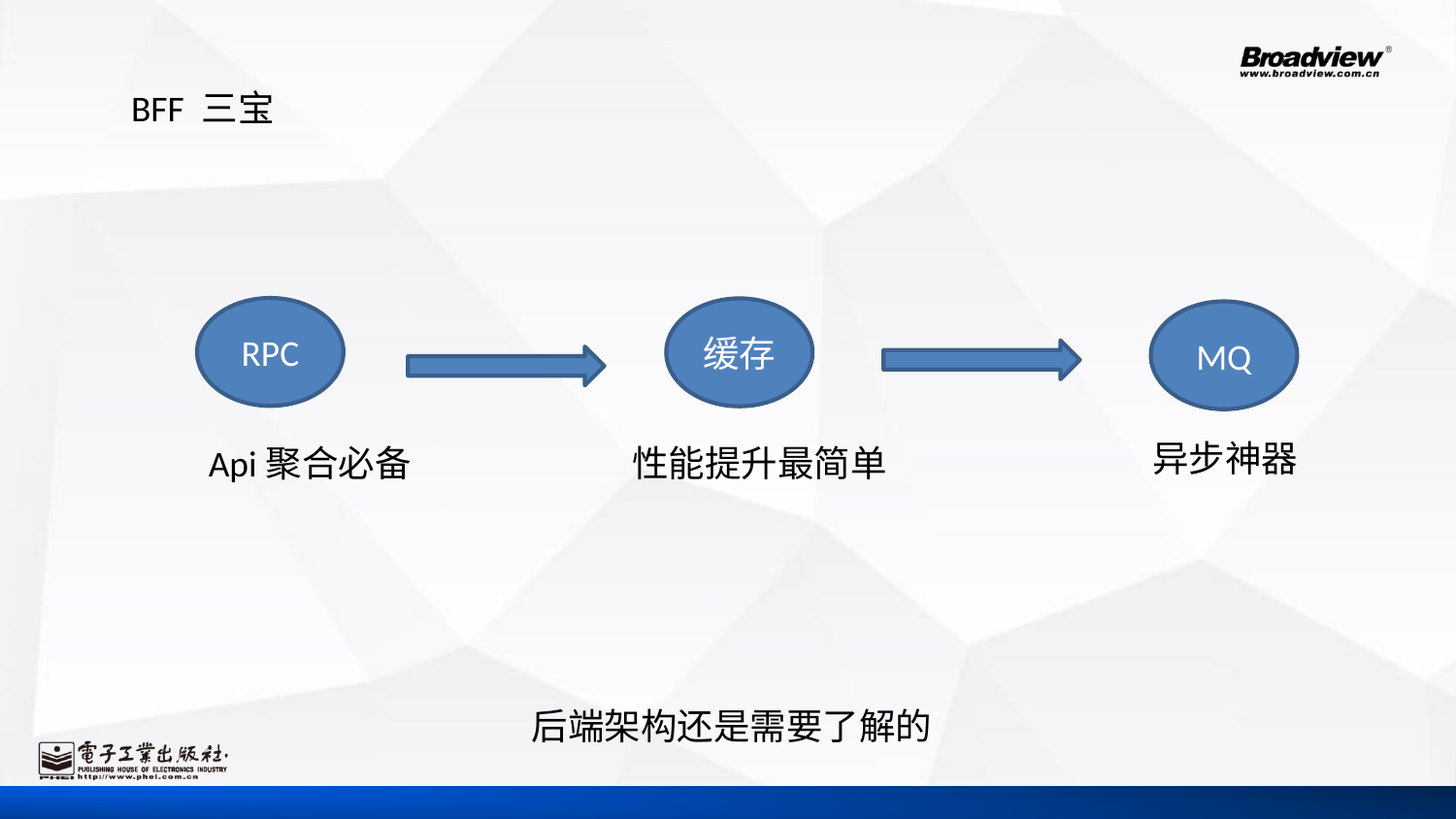

BFF 三宝
RPC
缓存
MQ

异步神器
Api聚合必备
性能提升最简单
后端架构还是需要了解的